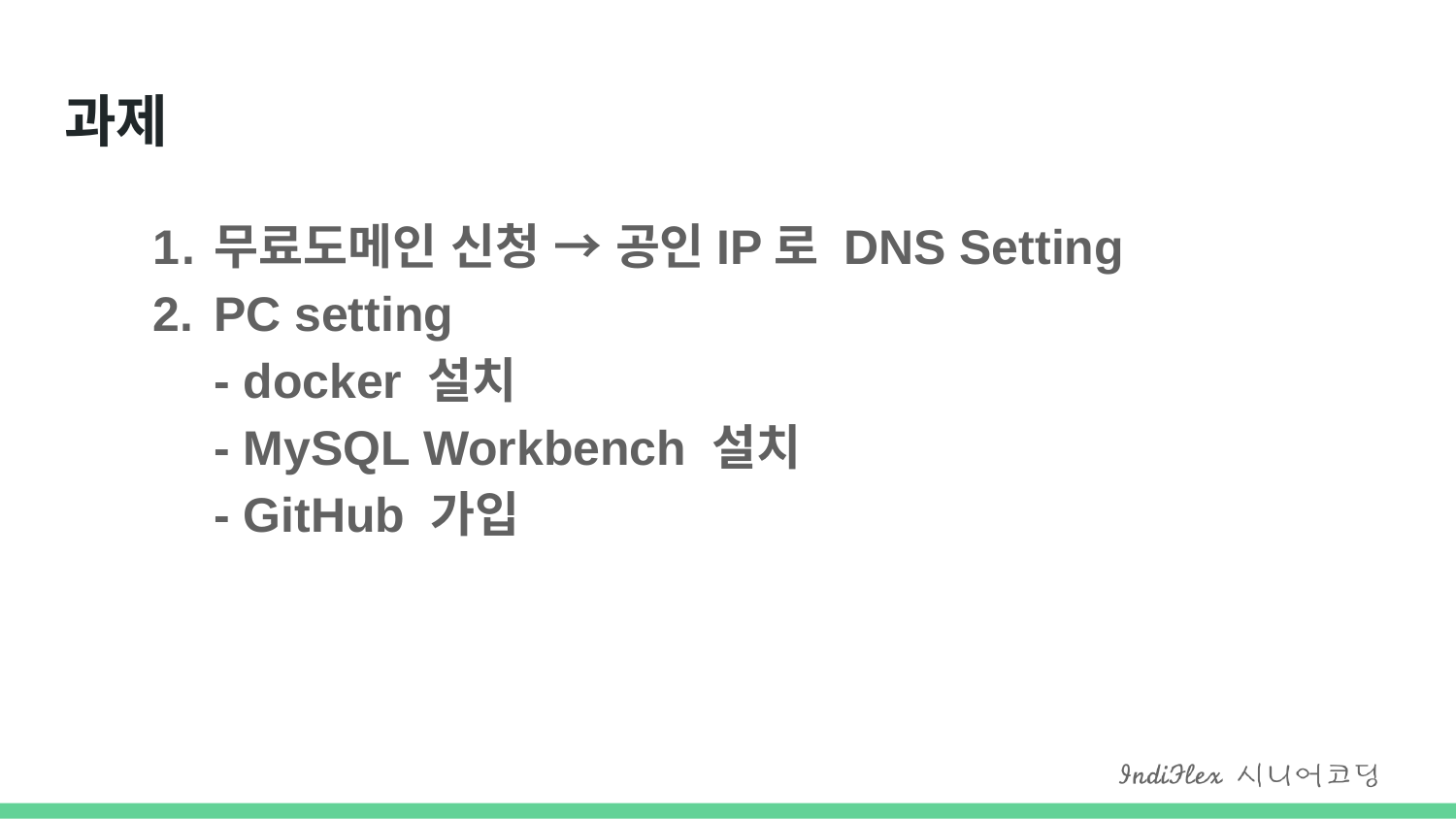

# 과제
무료도메인 신청 → 공인IP로 DNS Setting
PC setting
- docker 설치
- MySQL Workbench 설치
- GitHub 가입